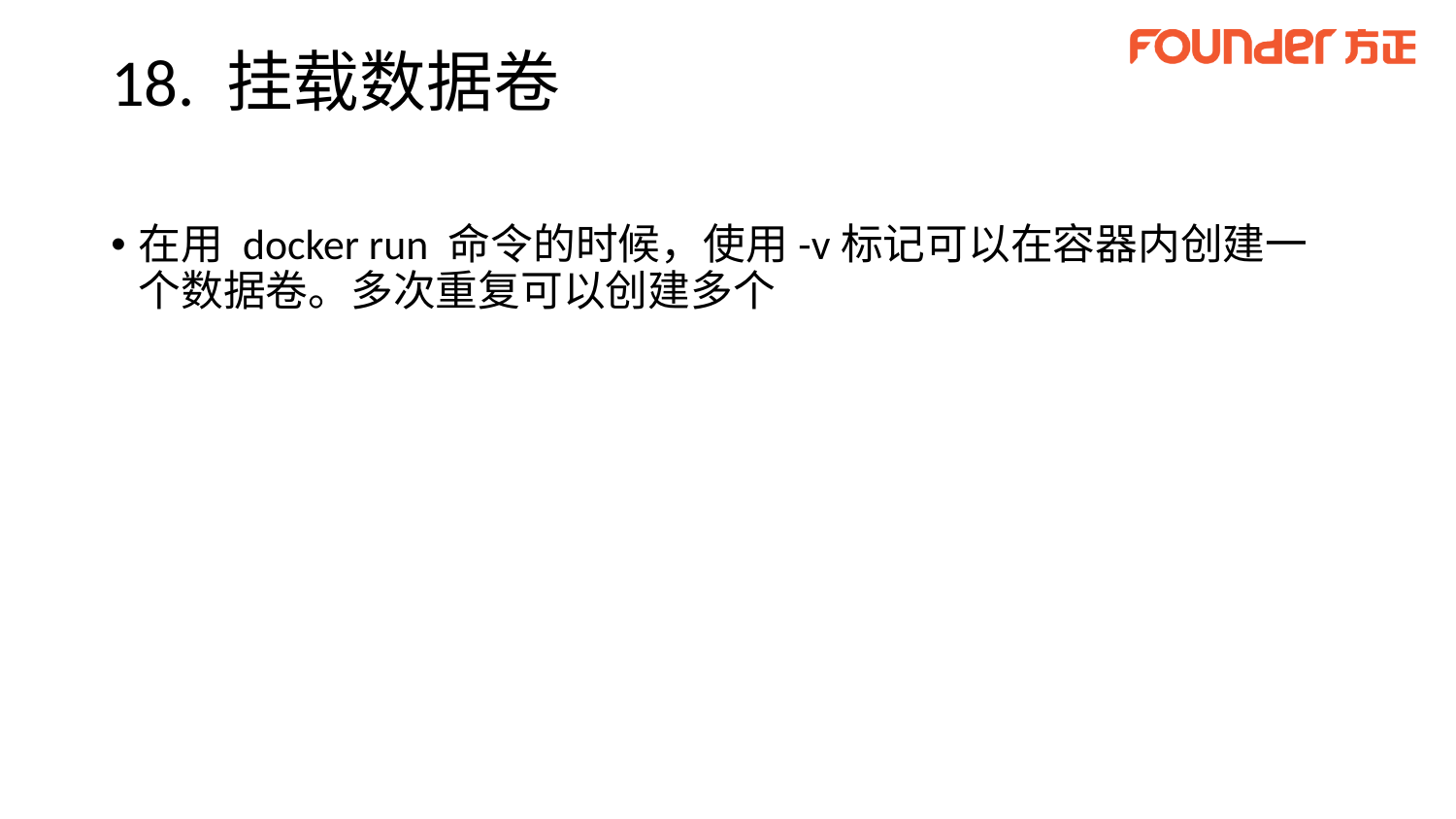

# 18. 挂载数据卷
在用 docker run 命令的时候，使用-v标记可以在容器内创建一个数据卷。多次重复可以创建多个